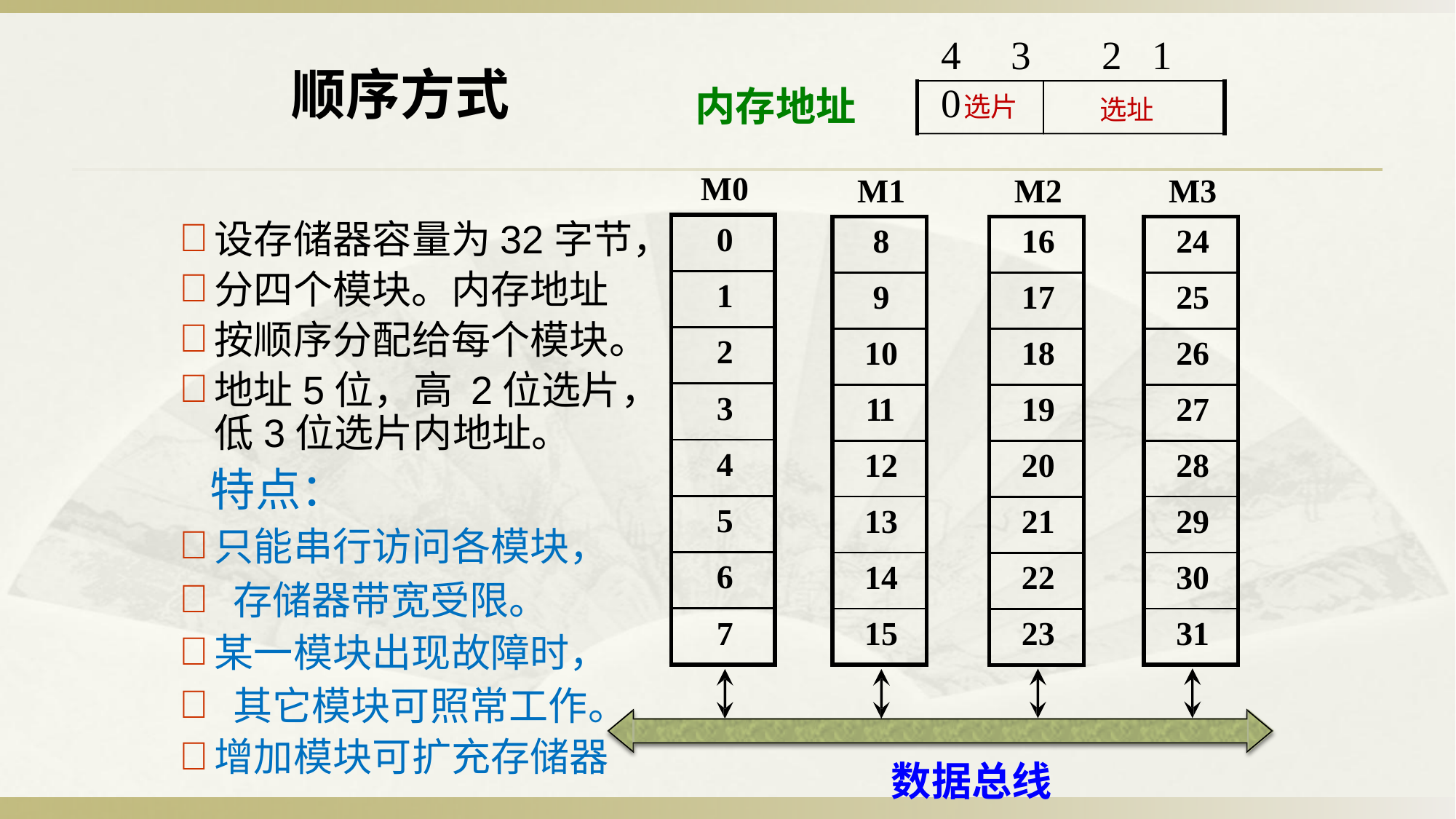

4	3	2	1	0
顺序方式

内存地址

选片
选址
M0
M1
M2
M3
设存储器容量为32字节，
分四个模块。内存地址
按顺序分配给每个模块。
地址5位，高 2位选片，低3位选片内地址。
  特点：
只能串行访问各模块，
 存储器带宽受限。
某一模块出现故障时，
 其它模块可照常工作。
增加模块可扩充存储器
| 0 |
| --- |
| 1 |
| 2 |
| 3 |
| 4 |
| 5 |
| 6 |
| 7 |
| 8 |
| --- |
| 9 |
| 10 |
| 11 |
| 12 |
| 13 |
| 14 |
| 15 |
| 24 |
| --- |
| 25 |
| 26 |
| 27 |
| 28 |
| 29 |
| 30 |
| 31 |
| 16 |
| --- |
| 17 |
| 18 |
| 19 |
| 20 |
| 21 |
| 22 |
| 23 |

数据总线